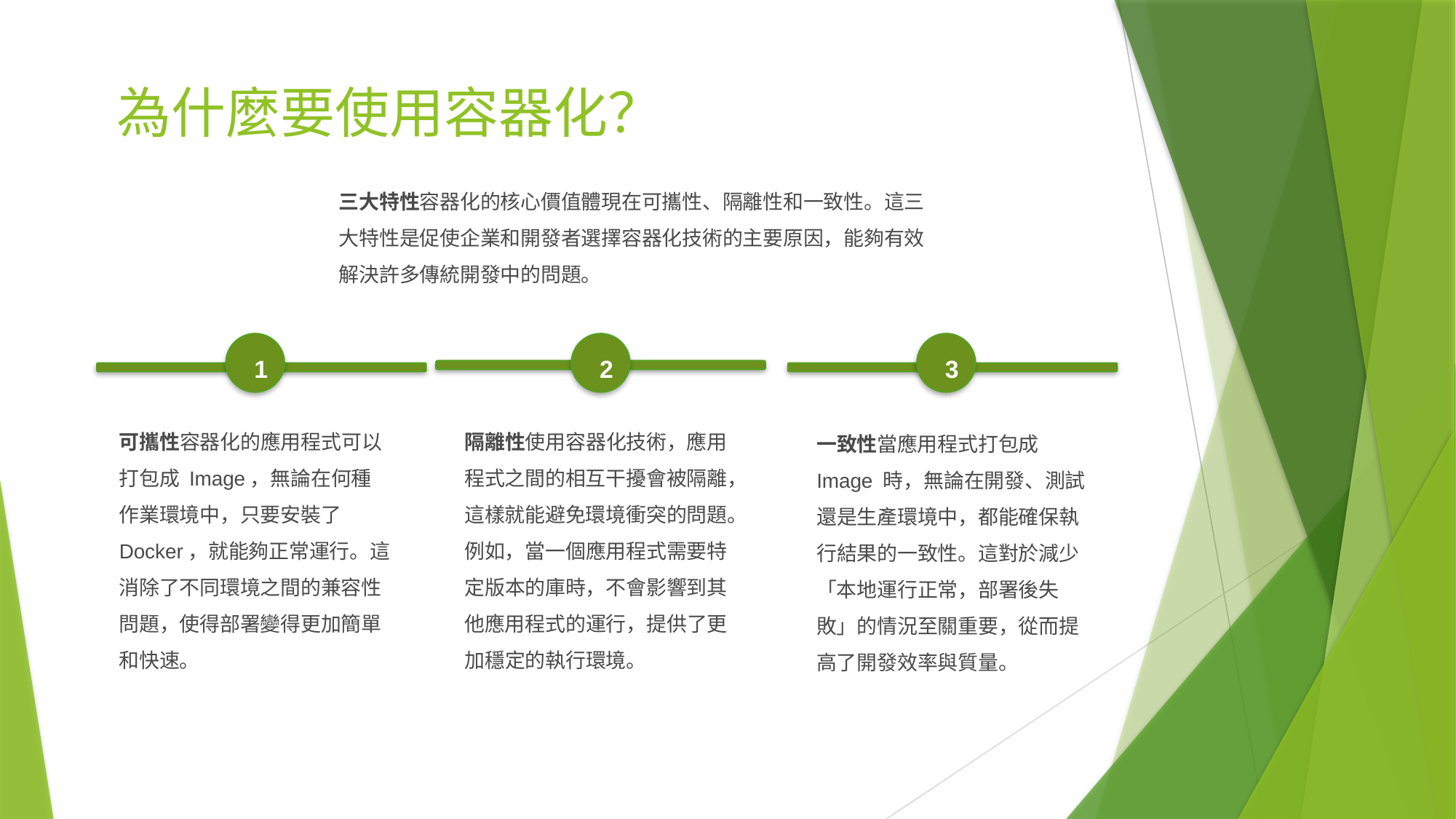

# 為什麼要使用容器化？
三大特性容器化的核心價值體現在可攜性、隔離性和一致性。這三大特性是促使企業和開發者選擇容器化技術的主要原因，能夠有效解決許多傳統開發中的問題。

1
2
3

可攜性容器化的應用程式可以打包成 Image，無論在何種作業環境中，只要安裝了 Docker，就能夠正常運行。這消除了不同環境之間的兼容性問題，使得部署變得更加簡單和快速。
隔離性使用容器化技術，應用程式之間的相互干擾會被隔離，這樣就能避免環境衝突的問題。例如，當一個應用程式需要特定版本的庫時，不會影響到其他應用程式的運行，提供了更加穩定的執行環境。
一致性當應用程式打包成 Image 時，無論在開發、測試還是生產環境中，都能確保執行結果的一致性。這對於減少「本地運行正常，部署後失敗」的情況至關重要，從而提高了開發效率與質量。